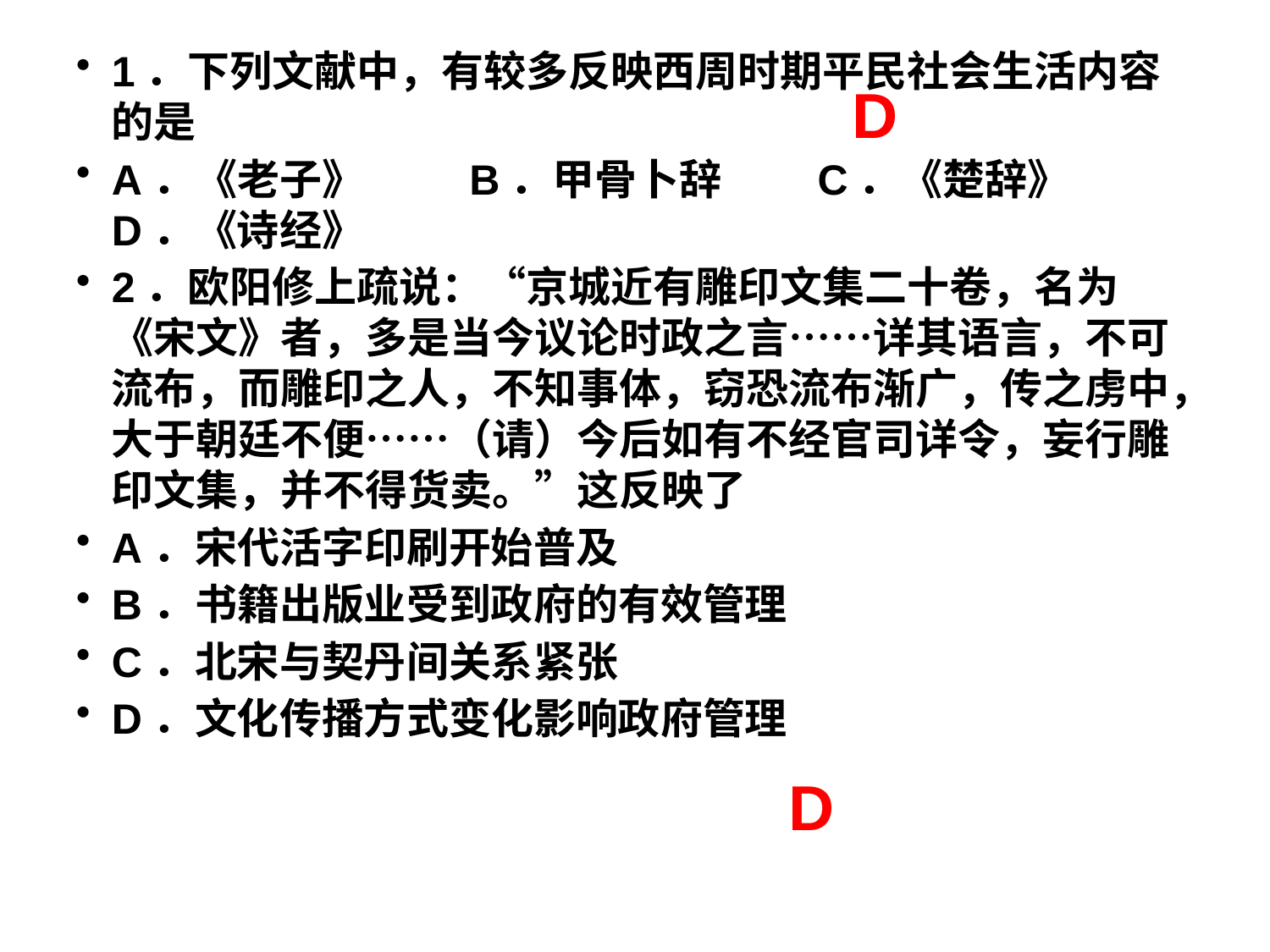

# 1．下列文献中，有较多反映西周时期平民社会生活内容的是
A．《老子》          B．甲骨卜辞         C．《楚辞》      D．《诗经》
2．欧阳修上疏说：“京城近有雕印文集二十卷，名为《宋文》者，多是当今议论时政之言……详其语言，不可流布，而雕印之人，不知事体，窃恐流布渐广，传之虏中，大于朝廷不便……（请）今后如有不经官司详令，妄行雕印文集，并不得货卖。”这反映了
A．宋代活字印刷开始普及
B．书籍出版业受到政府的有效管理
C．北宋与契丹间关系紧张
D．文化传播方式变化影响政府管理
D
D